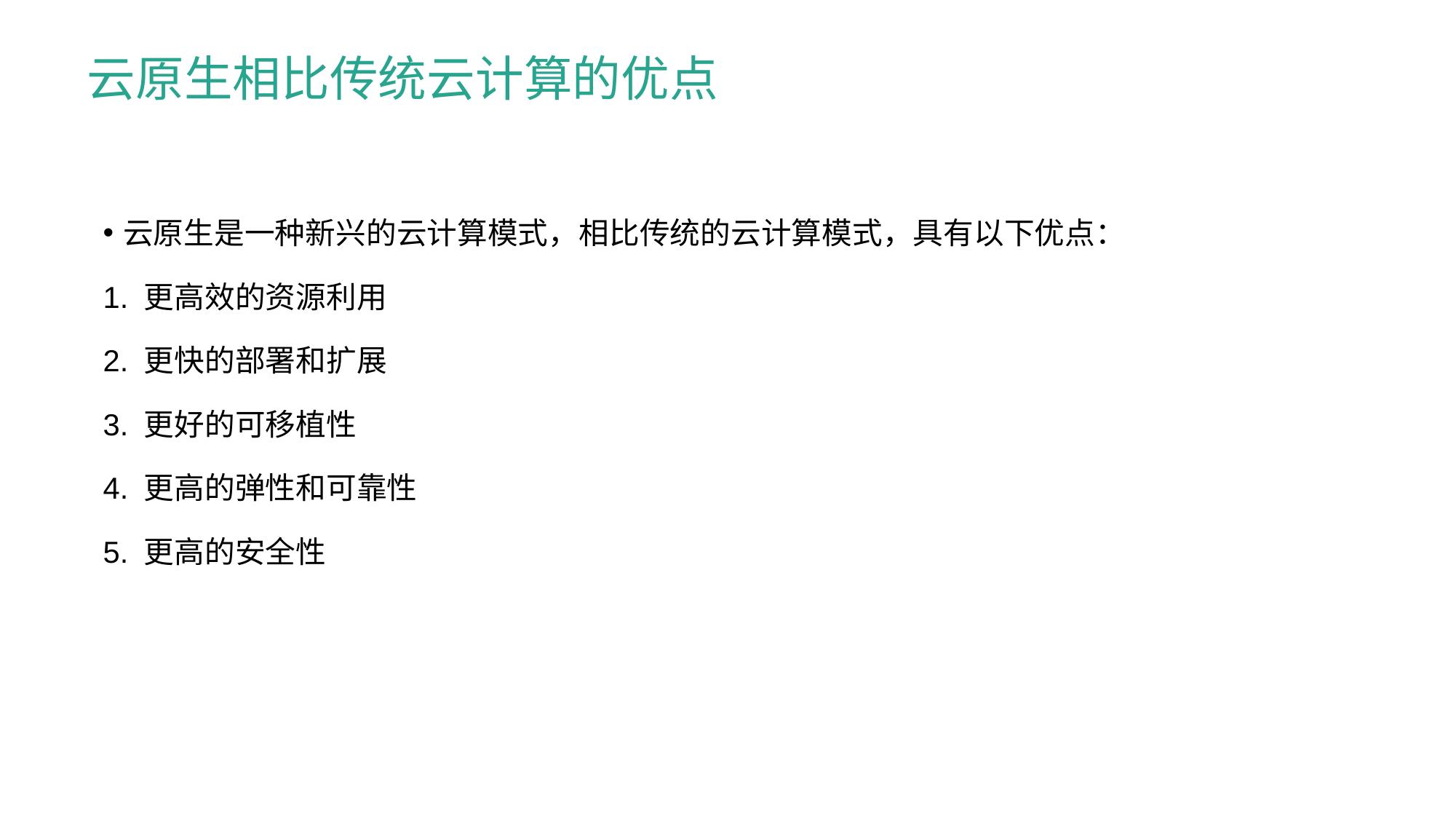

云原生相比传统云计算的优点

云原生是一种新兴的云计算模式，相比传统的云计算模式，具有以下优点：
1. 更高效的资源利用
2. 更快的部署和扩展
3. 更好的可移植性
4. 更高的弹性和可靠性
5. 更高的安全性